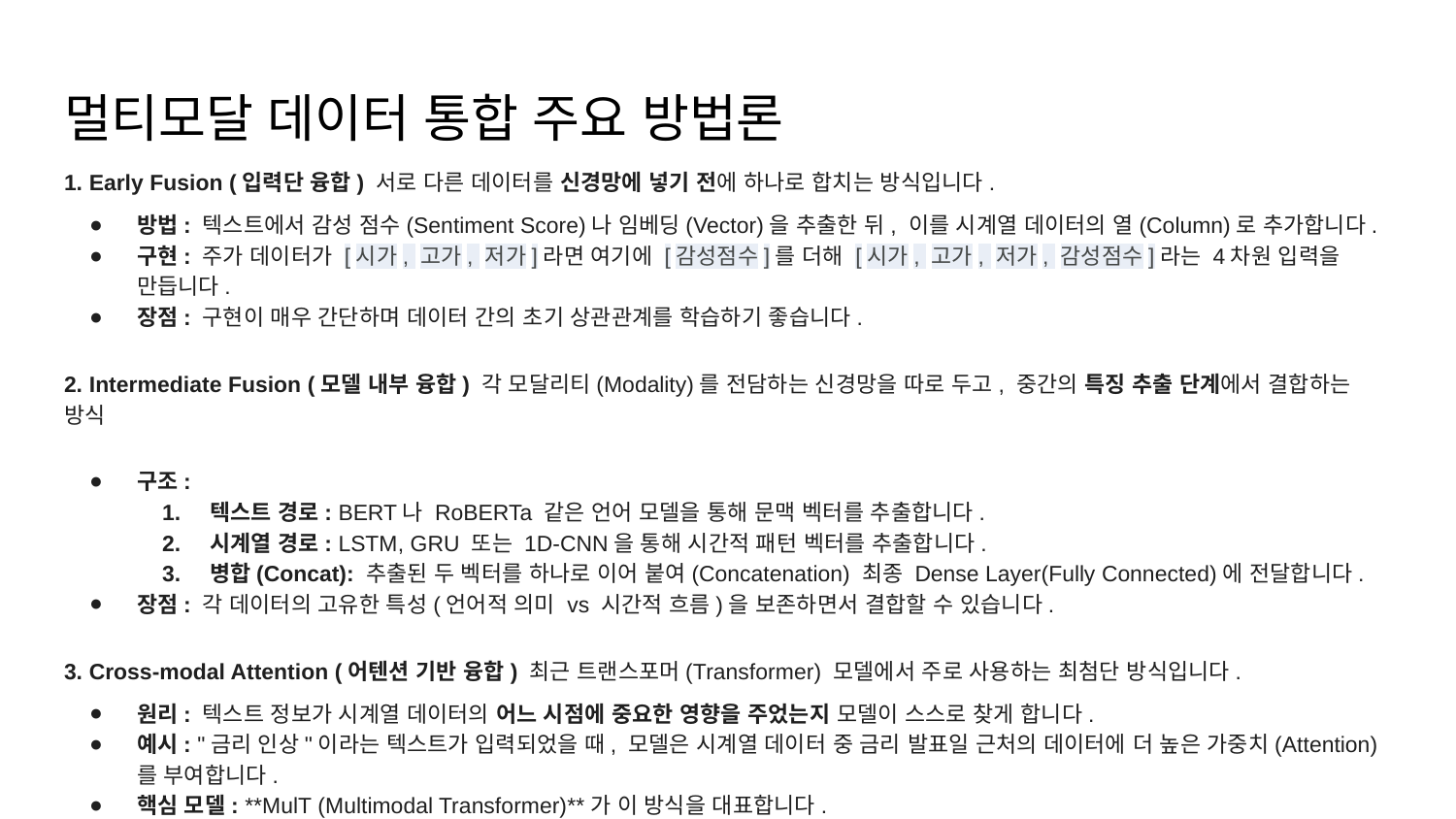

# 멀티모달 데이터 통합 주요 방법론
1. Early Fusion (입력단 융합) 서로 다른 데이터를 신경망에 넣기 전에 하나로 합치는 방식입니다.
방법: 텍스트에서 감성 점수(Sentiment Score)나 임베딩(Vector)을 추출한 뒤, 이를 시계열 데이터의 열(Column)로 추가합니다.
구현: 주가 데이터가 [시가, 고가, 저가]라면 여기에 [감성점수]를 더해 [시가, 고가, 저가, 감성점수]라는 4차원 입력을 만듭니다.
장점: 구현이 매우 간단하며 데이터 간의 초기 상관관계를 학습하기 좋습니다.
2. Intermediate Fusion (모델 내부 융합) 각 모달리티(Modality)를 전담하는 신경망을 따로 두고, 중간의 특징 추출 단계에서 결합하는 방식
구조:
텍스트 경로: BERT나 RoBERTa 같은 언어 모델을 통해 문맥 벡터를 추출합니다.
시계열 경로: LSTM, GRU 또는 1D-CNN을 통해 시간적 패턴 벡터를 추출합니다.
병합(Concat): 추출된 두 벡터를 하나로 이어 붙여(Concatenation) 최종 Dense Layer(Fully Connected)에 전달합니다.
장점: 각 데이터의 고유한 특성(언어적 의미 vs 시간적 흐름)을 보존하면서 결합할 수 있습니다.
3. Cross-modal Attention (어텐션 기반 융합) 최근 트랜스포머(Transformer) 모델에서 주로 사용하는 최첨단 방식입니다.
원리: 텍스트 정보가 시계열 데이터의 어느 시점에 중요한 영향을 주었는지 모델이 스스로 찾게 합니다.
예시: "금리 인상"이라는 텍스트가 입력되었을 때, 모델은 시계열 데이터 중 금리 발표일 근처의 데이터에 더 높은 가중치(Attention)를 부여합니다.
핵심 모델: **MulT (Multimodal Transformer)**가 이 방식을 대표합니다.